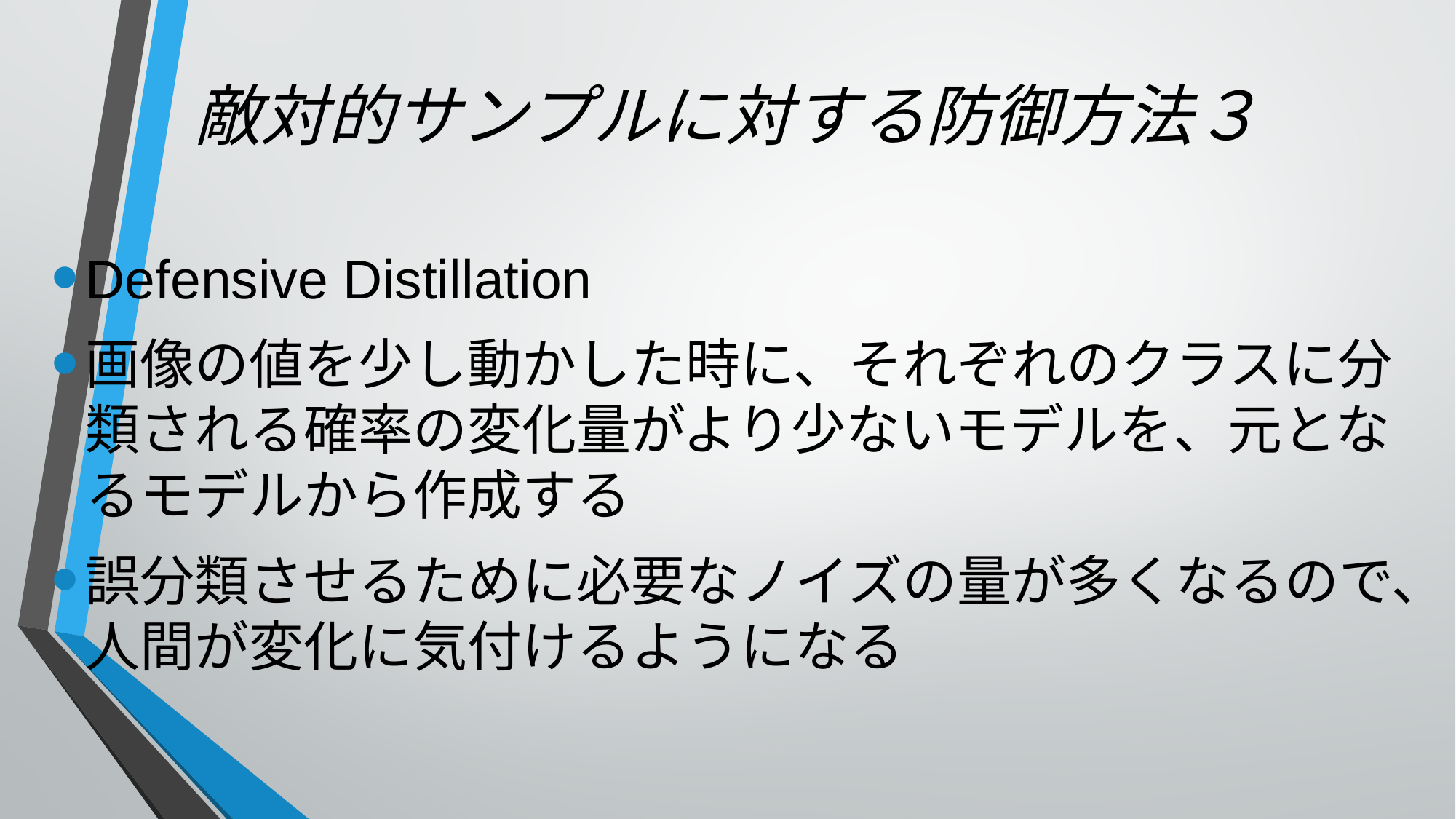

敵対的サンプルに対する防御方法３

Defensive Distillation
画像の値を少し動かした時に、それぞれのクラスに分類される確率の変化量がより少ないモデルを、元となるモデルから作成する
誤分類させるために必要なノイズの量が多くなるので、人間が変化に気付けるようになる